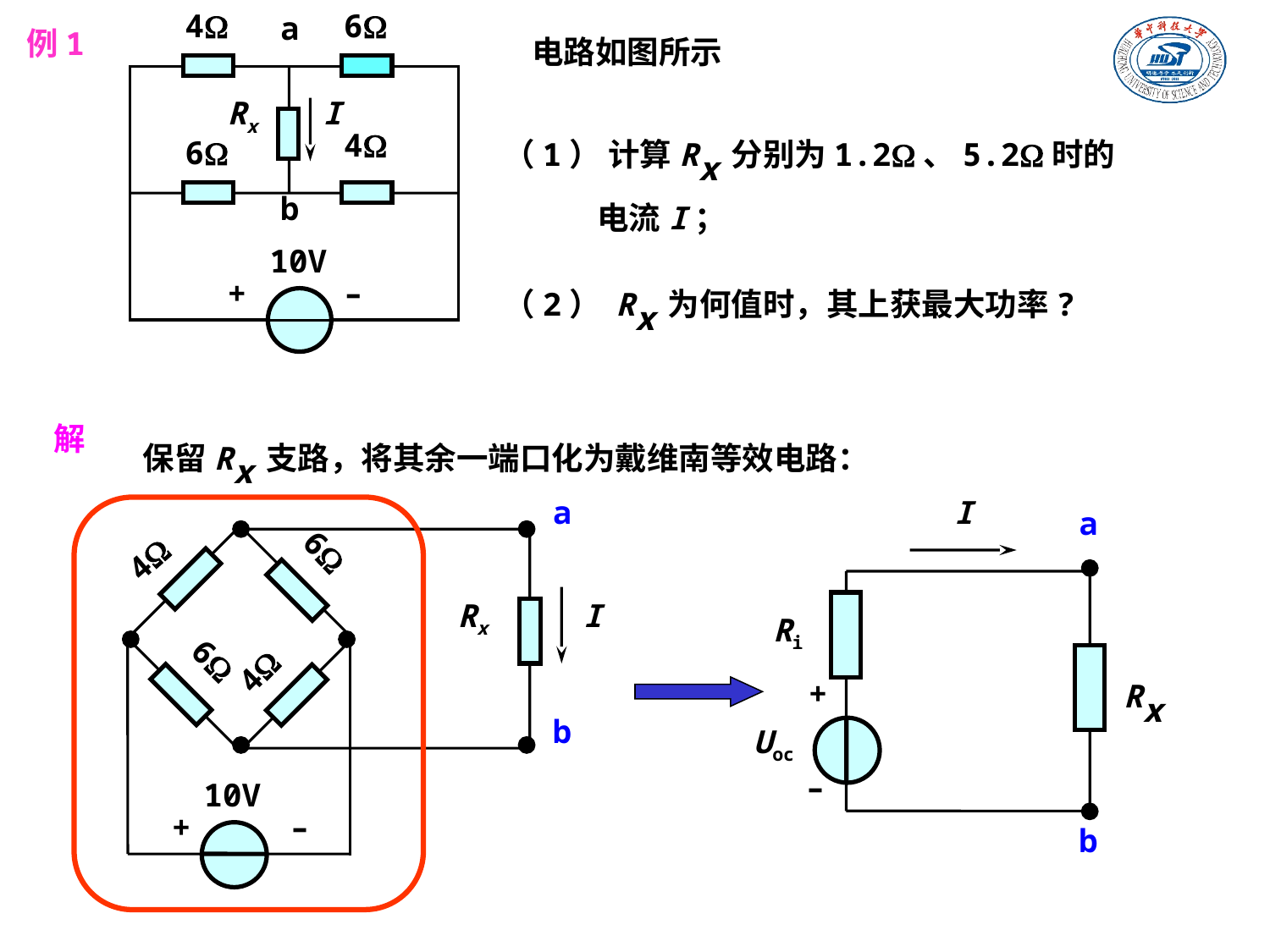

4Ω
6Ω
a

Rx
I

4Ω
6Ω

b

10V
+
–

例1
电路如图所示
（1） 计算Rx分别为1.2Ω、5.2Ω时的
            电流I；
（2） Rx为何值时，其上获最大功率?
保留Rx支路，将其余一端口化为戴维南等效电路：
解
a

4Ω

6Ω

Rx
I

4Ω

6Ω

b

10V
+
–

I
a

Ri

Rx
+

Uoc

–

b